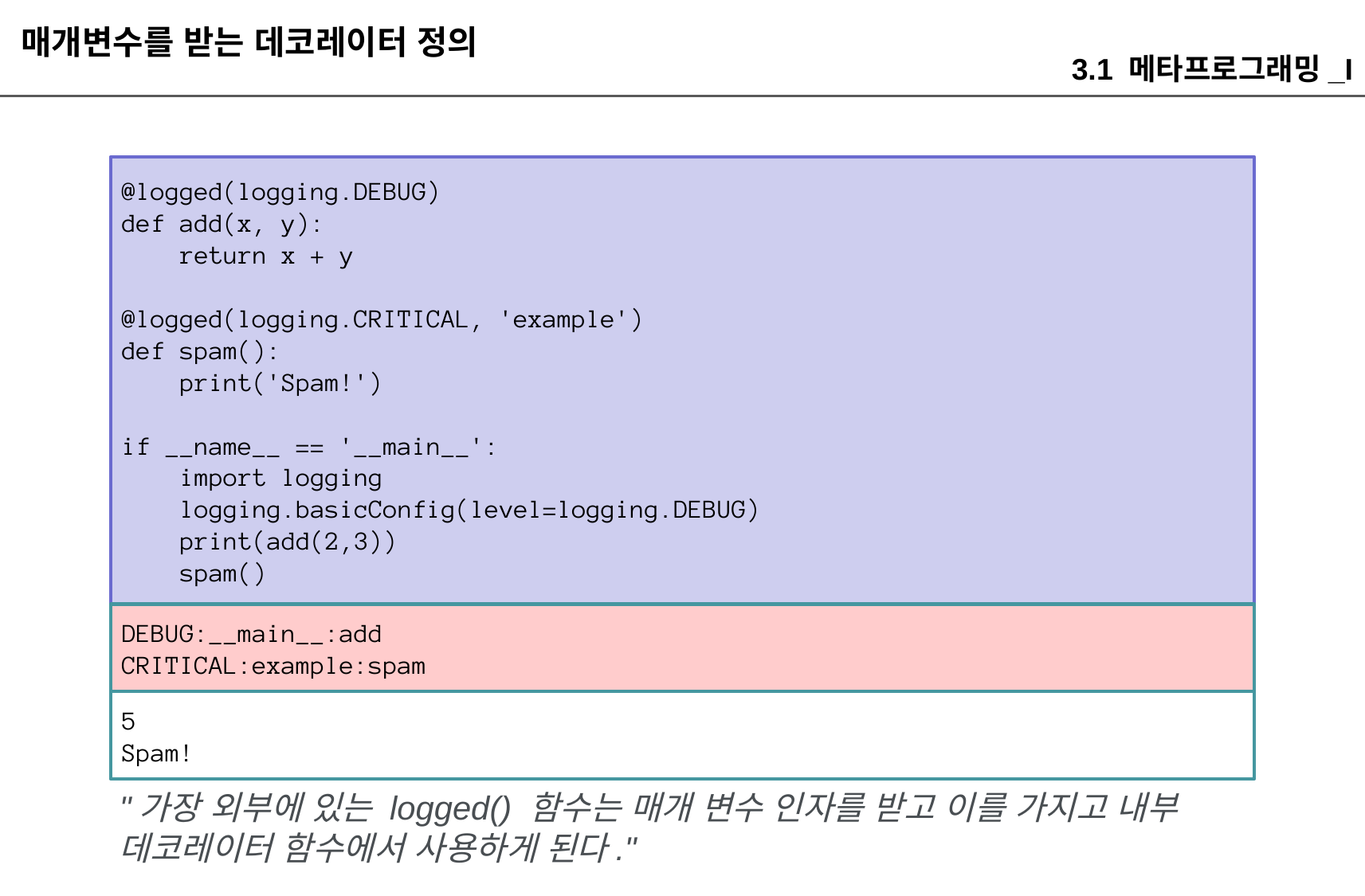

매개변수를 받는 데코레이터 정의
3.1 메타프로그래밍_I
@logged(logging.DEBUG)
def add(x, y):
    return x + y

@logged(logging.CRITICAL, 'example')
def spam():
    print('Spam!')

if __name__ == '__main__':
    import logging
    logging.basicConfig(level=logging.DEBUG)
    print(add(2,3))
    spam()
DEBUG:__main__:add
CRITICAL:example:spam
5
Spam!
"가장 외부에 있는 logged() 함수는 매개 변수 인자를 받고 이를 가지고 내부 데코레이터 함수에서 사용하게 된다."